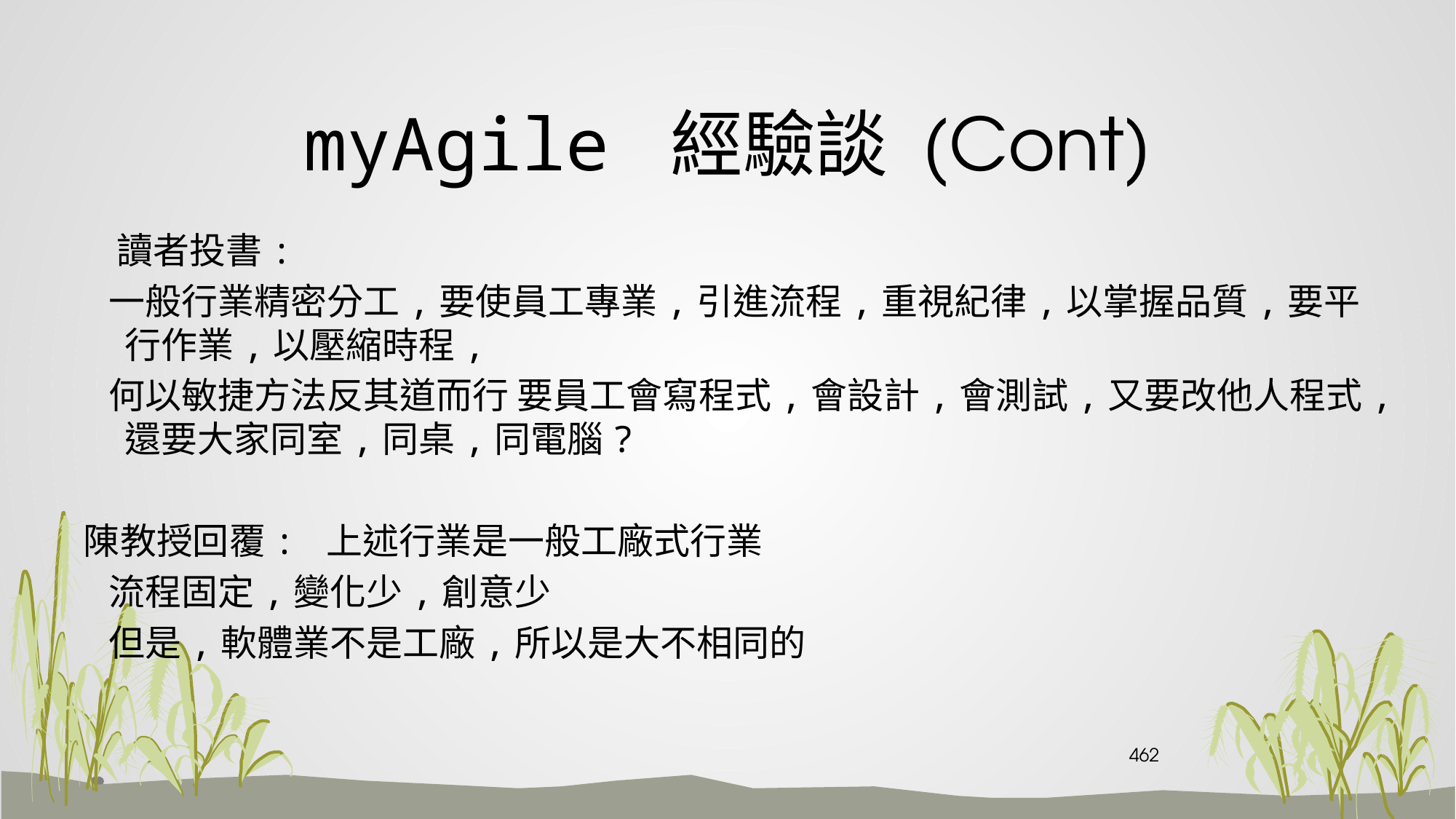

# myAgile 經驗談 (Cont)
   讀者投書:
  一般行業精密分工,要使員工專業,引進流程,重視紀律,以掌握品質,要平行作業,以壓縮時程,
  何以敏捷方法反其道而行 要員工會寫程式,會設計,會測試,又要改他人程式,還要大家同室,同桌,同電腦?

陳教授回覆: 上述行業是一般工廠式行業
  流程固定,變化少,創意少
  但是,軟體業不是工廠,所以是大不相同的
462